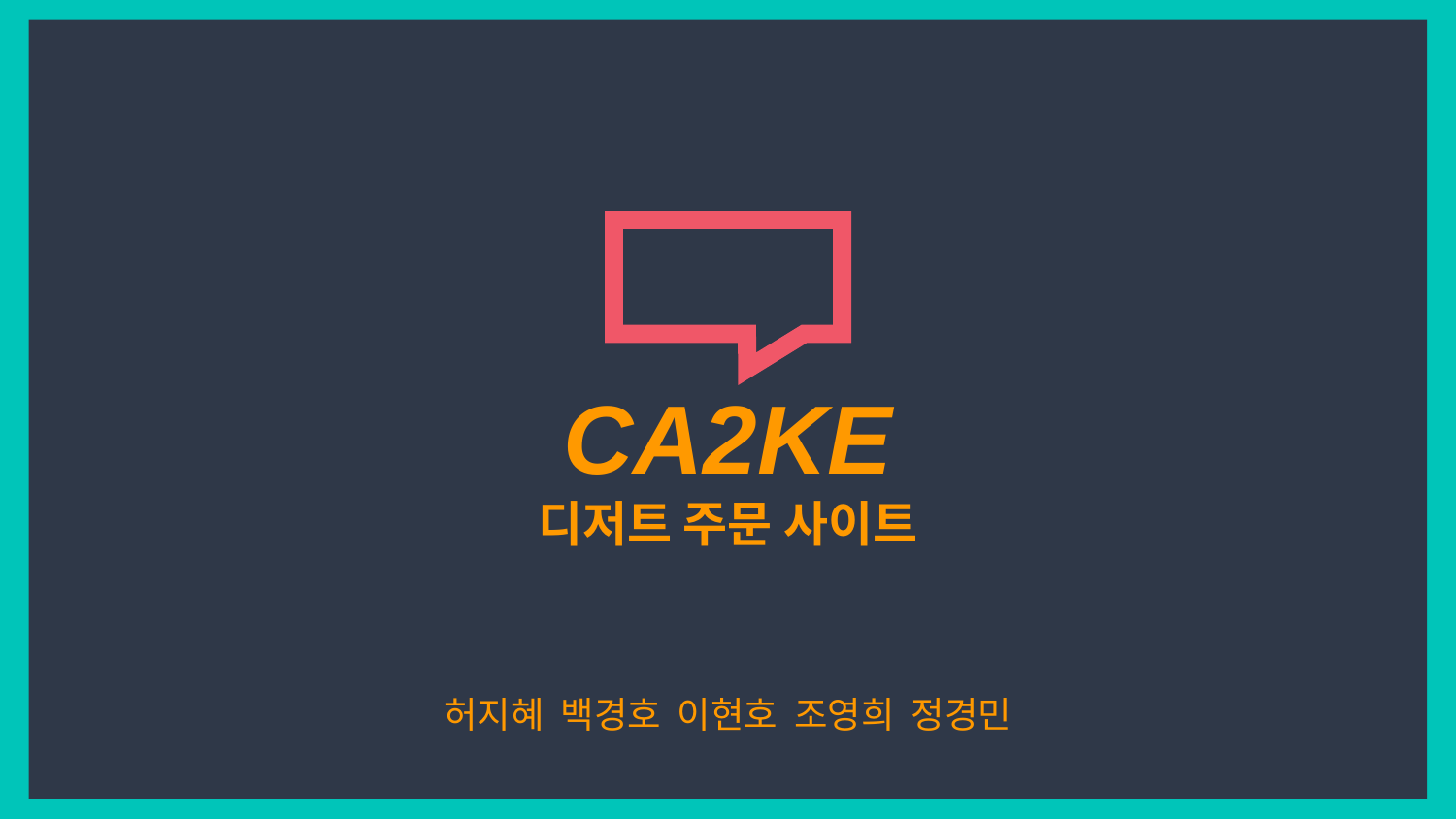

# CA2KE
디저트 주문 사이트
허지혜  백경호  이현호  조영희  정경민